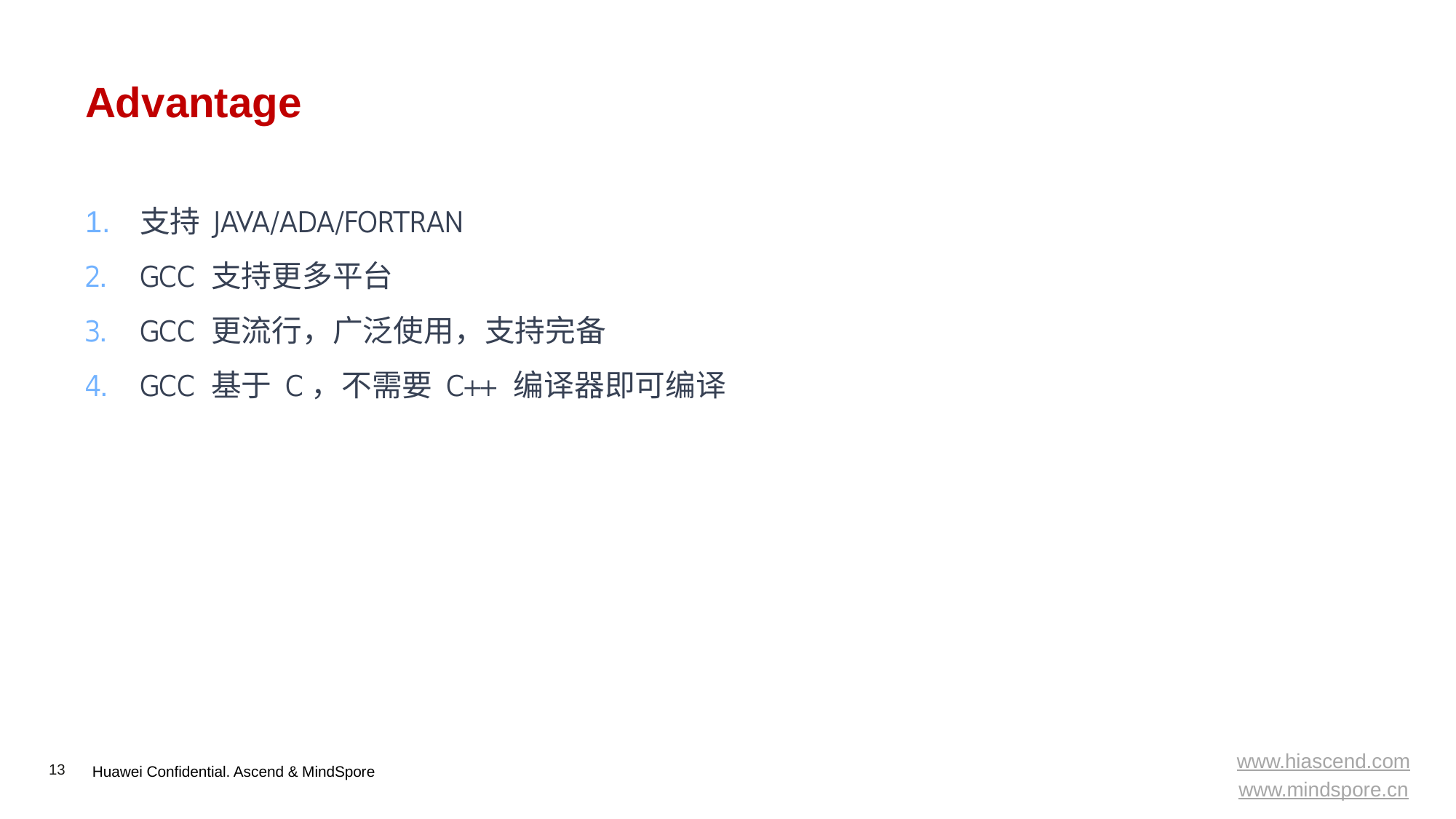

# Advantage
支持 JAVA/ADA/FORTRAN
GCC 支持更多平台
GCC 更流行，广泛使用，支持完备
GCC 基于 C，不需要 C++ 编译器即可编译